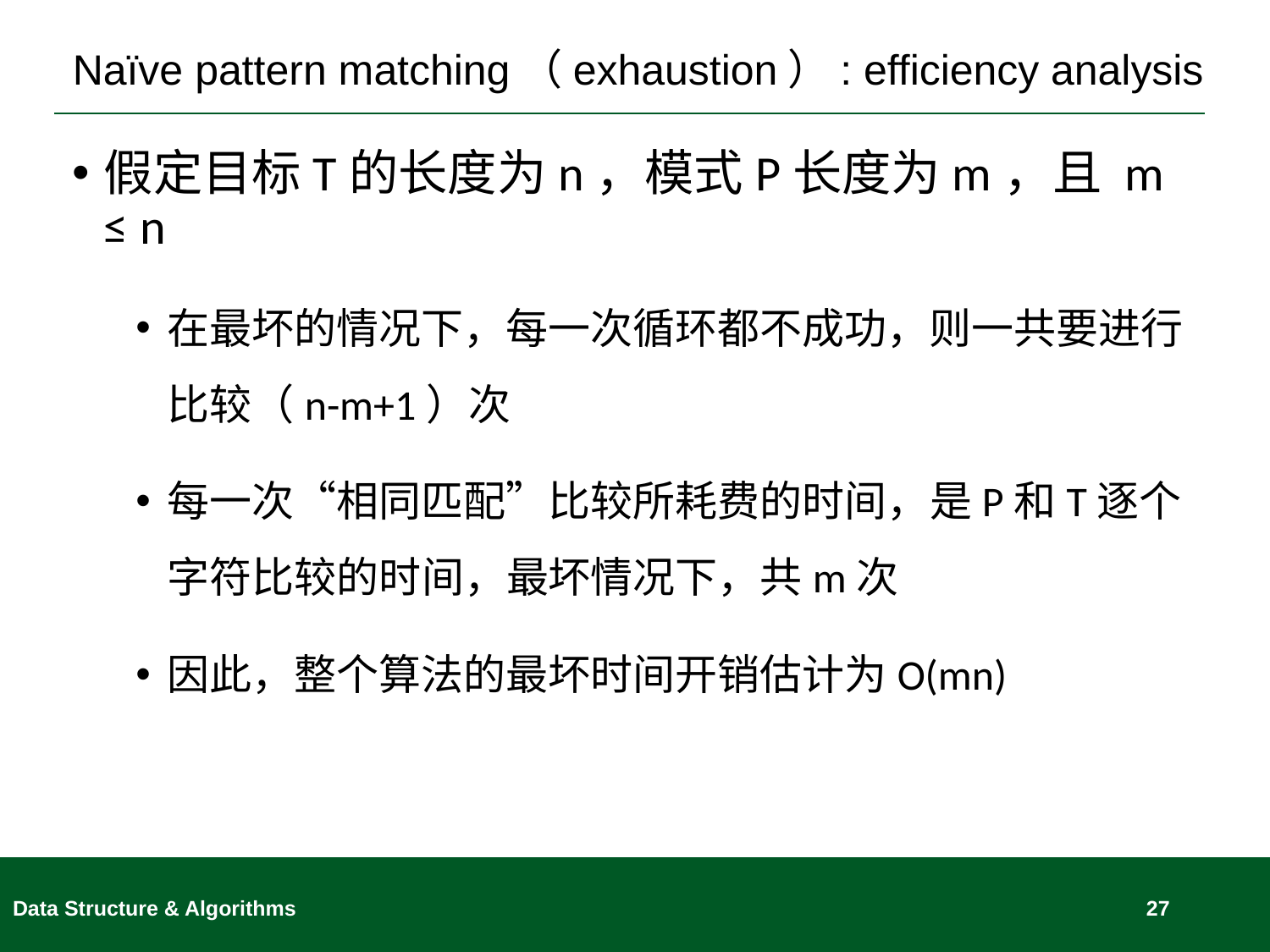

# Naïve pattern matching（exhaustion）: efficiency analysis
假定目标T的长度为n，模式P长度为m，且 m ≤ n
在最坏的情况下，每一次循环都不成功，则一共要进行比较（n-m+1）次
每一次“相同匹配”比较所耗费的时间，是P和T逐个字符比较的时间，最坏情况下，共m次
因此，整个算法的最坏时间开销估计为O(mn)
Data Structure & Algorithms
27